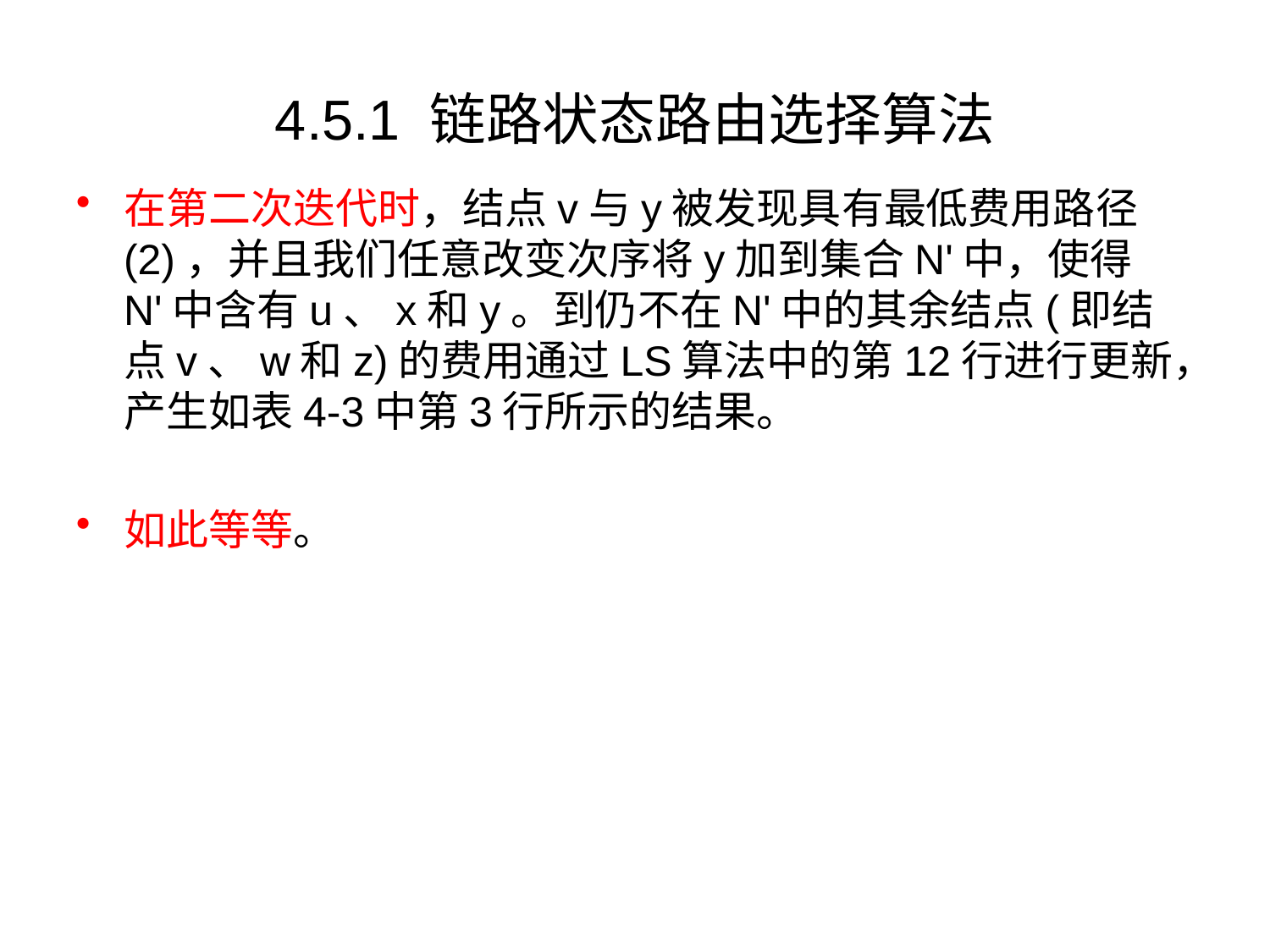

# 4.5.1 链路状态路由选择算法
在第二次迭代时，结点v与y被发现具有最低费用路径(2)，并且我们任意改变次序将y加到集合N'中，使得N'中含有u、x和y。到仍不在N'中的其余结点(即结点v、w和z)的费用通过LS算法中的第12行进行更新，产生如表4-3中第3行所示的结果。

如此等等。